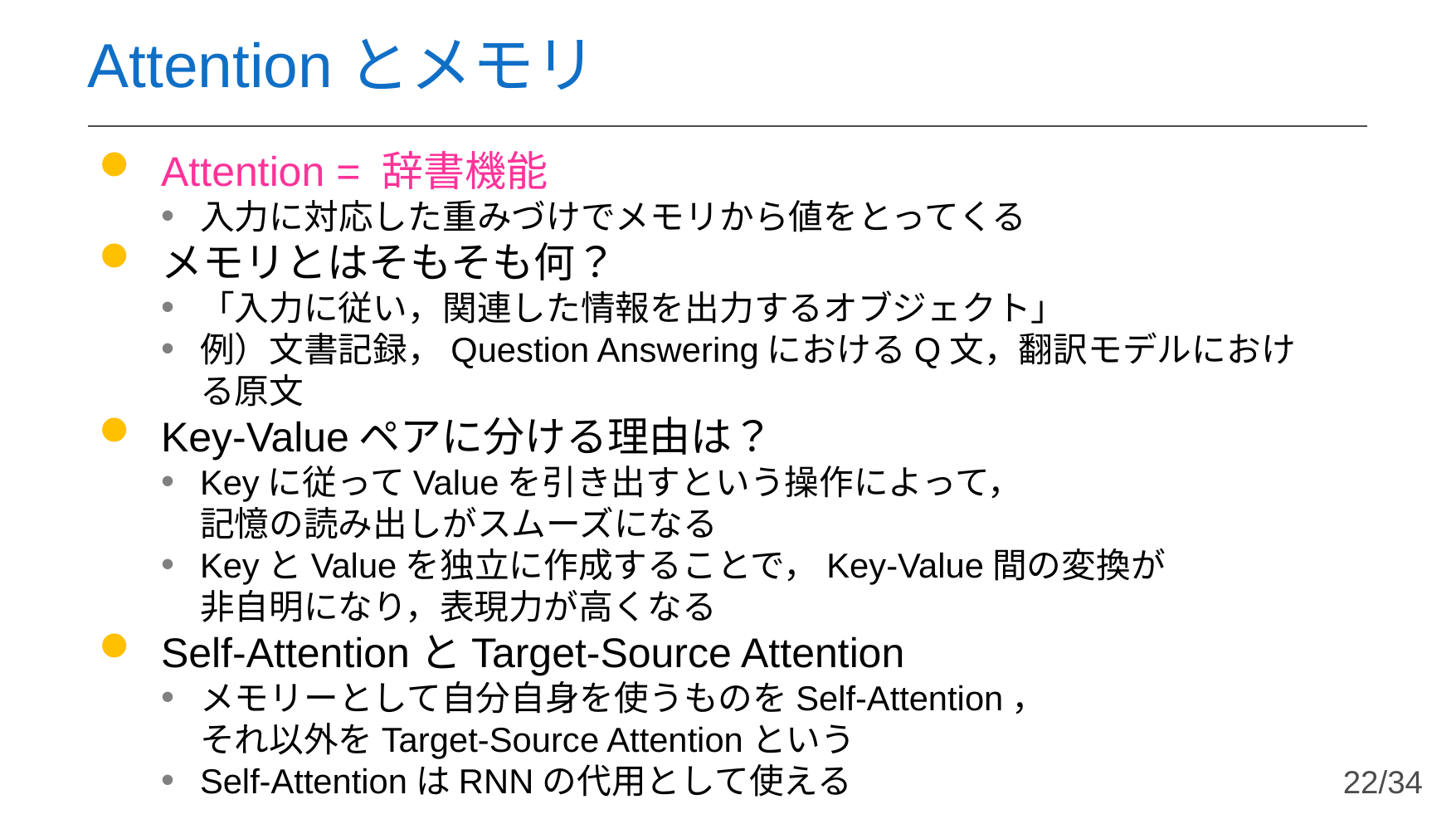

# Attentionとメモリ
Attention = 辞書機能
入力に対応した重みづけでメモリから値をとってくる
メモリとはそもそも何？
「入力に従い，関連した情報を出力するオブジェクト」
例）文書記録，Question AnsweringにおけるQ文，翻訳モデルにおける原文
Key-Valueペアに分ける理由は？
Keyに従ってValueを引き出すという操作によって，
記憶の読み出しがスムーズになる
KeyとValueを独立に作成することで，Key-Value間の変換が
非自明になり，表現力が高くなる
Self-AttentionとTarget-Source Attention
メモリーとして自分自身を使うものをSelf-Attention，
それ以外をTarget-Source Attentionという
Self-AttentionはRNNの代用として使える
22/34